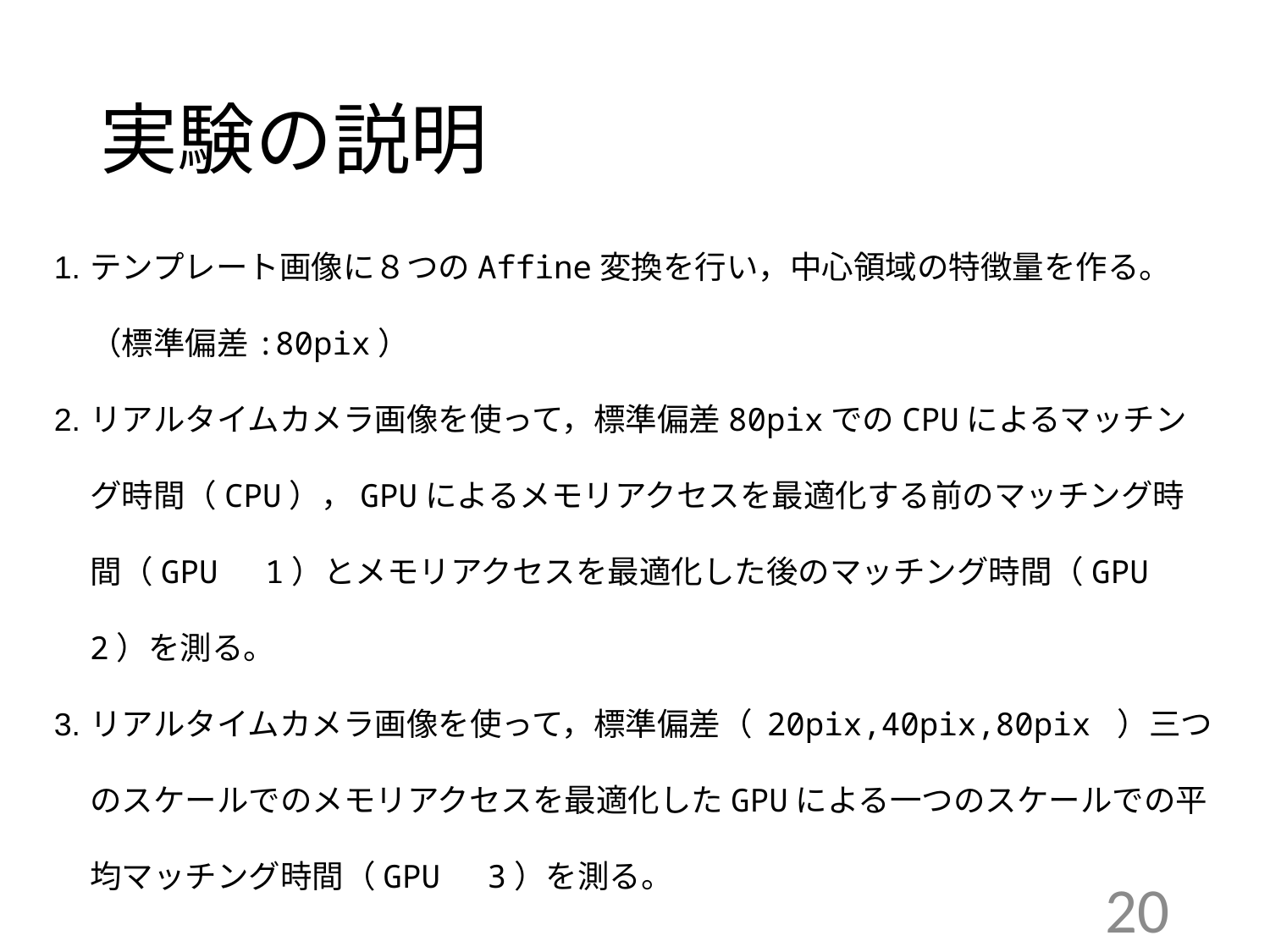

実験の説明
テンプレート画像に８つのAffine変換を行い，中心領域の特徴量を作る。（標準偏差:80pix）
リアルタイムカメラ画像を使って，標準偏差80pixでのCPUによるマッチング時間（CPU），GPUによるメモリアクセスを最適化する前のマッチング時間（GPU　1）とメモリアクセスを最適化した後のマッチング時間（GPU　2）を測る。
リアルタイムカメラ画像を使って，標準偏差（ 20pix,40pix,80pix ）三つのスケールでのメモリアクセスを最適化したGPUによる一つのスケールでの平均マッチング時間（GPU　3）を測る。

20